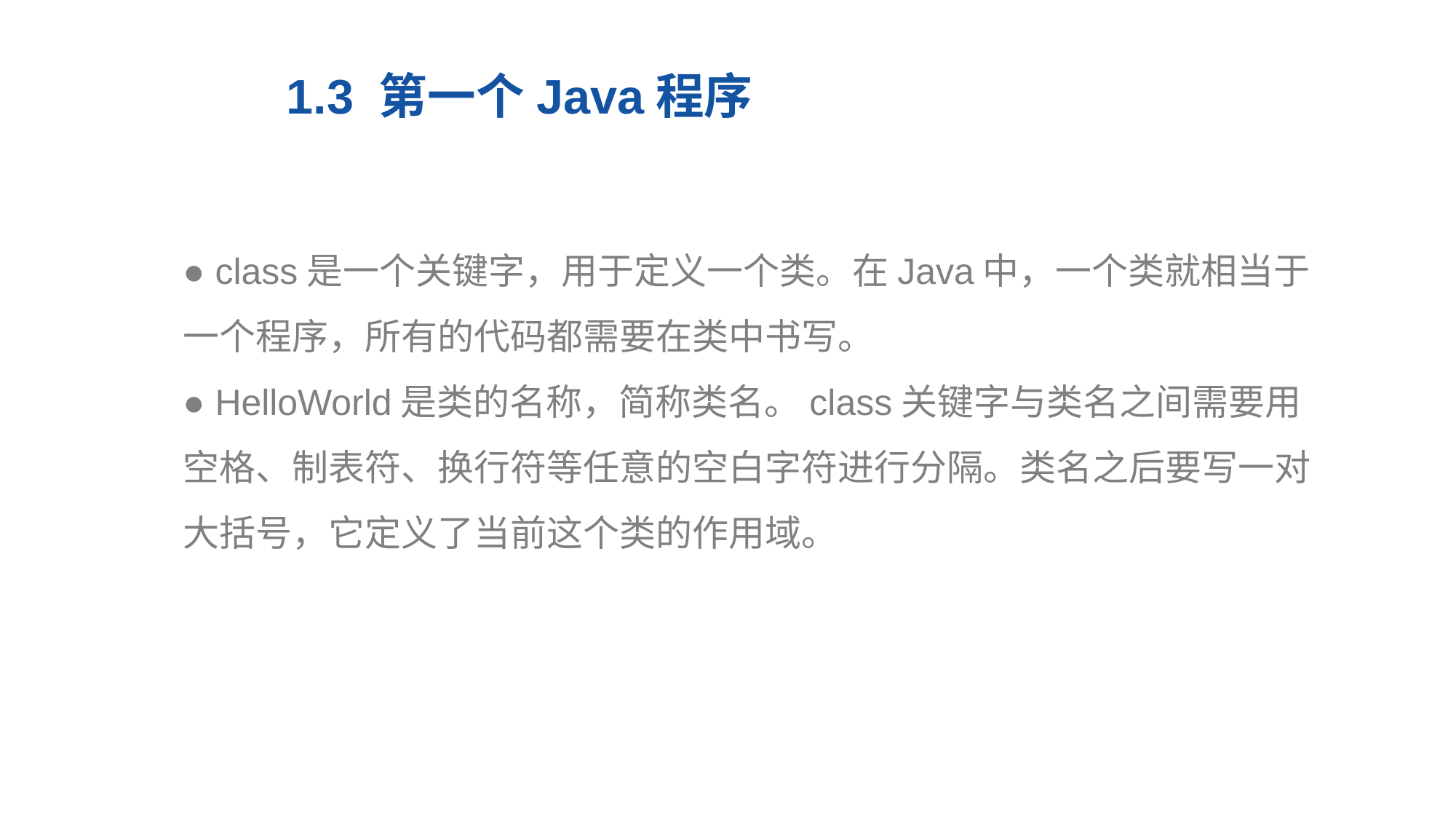

1.3 第一个Java程序
● class是一个关键字，用于定义一个类。在Java中，一个类就相当于一个程序，所有的代码都需要在类中书写。
● HelloWorld是类的名称，简称类名。class关键字与类名之间需要用空格、制表符、换行符等任意的空白字符进行分隔。类名之后要写一对大括号，它定义了当前这个类的作用域。